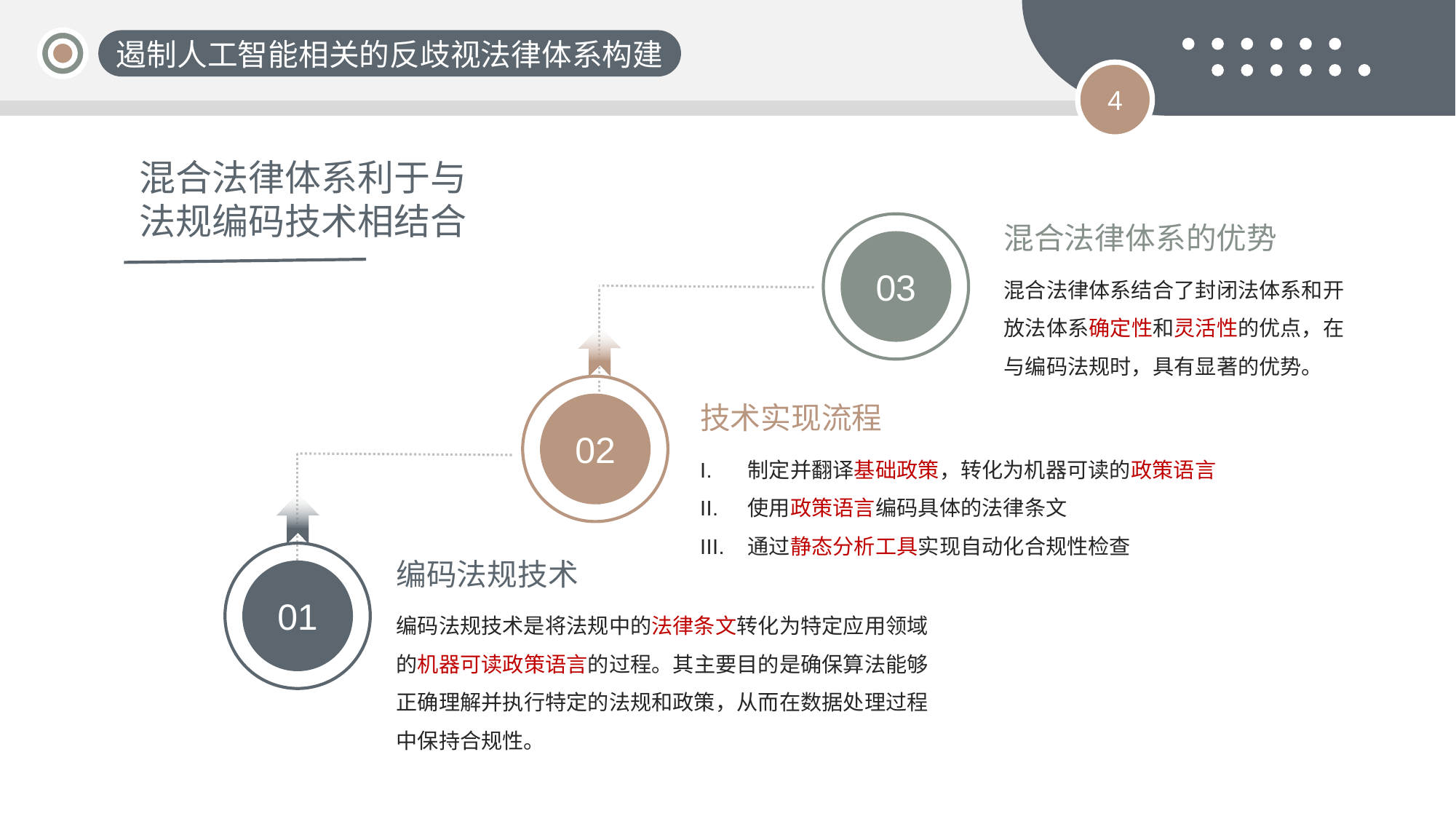

遏制人工智能相关的反歧视法律体系构建
4

混合法律体系利于与法规编码技术相结合

混合法律体系的优势
03
混合法律体系结合了封闭法体系和开放法体系确定性和灵活性的优点，在与编码法规时，具有显著的优势。

02
技术实现流程
制定并翻译基础政策，转化为机器可读的政策语言
使用政策语言编码具体的法律条文
通过静态分析工具实现自动化合规性检查

编码法规技术
01
编码法规技术是将法规中的法律条文转化为特定应用领域的机器可读政策语言的过程。其主要目的是确保算法能够正确理解并执行特定的法规和政策，从而在数据处理过程中保持合规性。